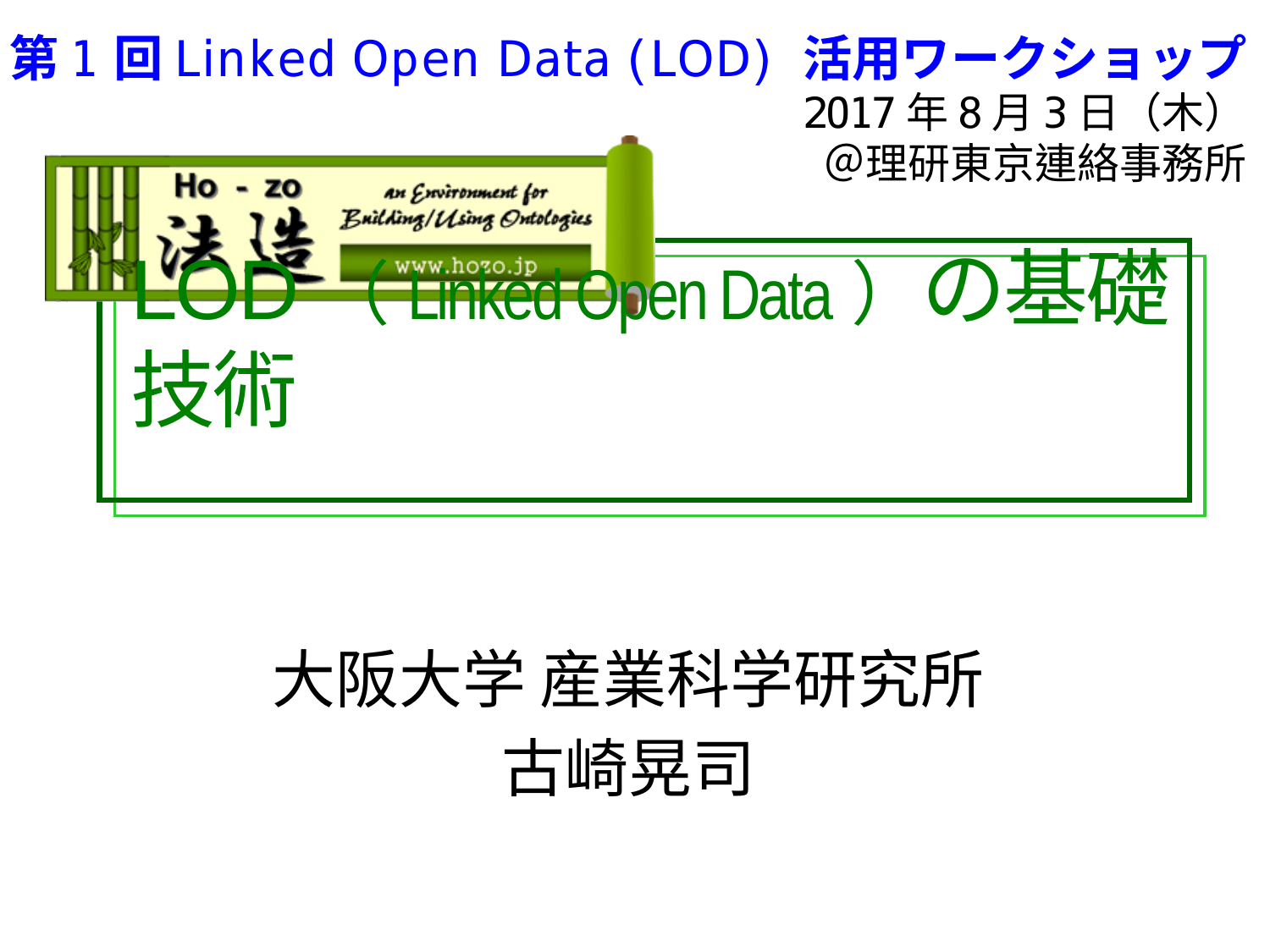

第1回Linked Open Data (LOD) 活用ワークショップ
2017年8月3日（木）
＠理研東京連絡事務所
# LOD（Linked Open Data）の基礎技術
大阪大学 産業科学研究所
古崎晃司